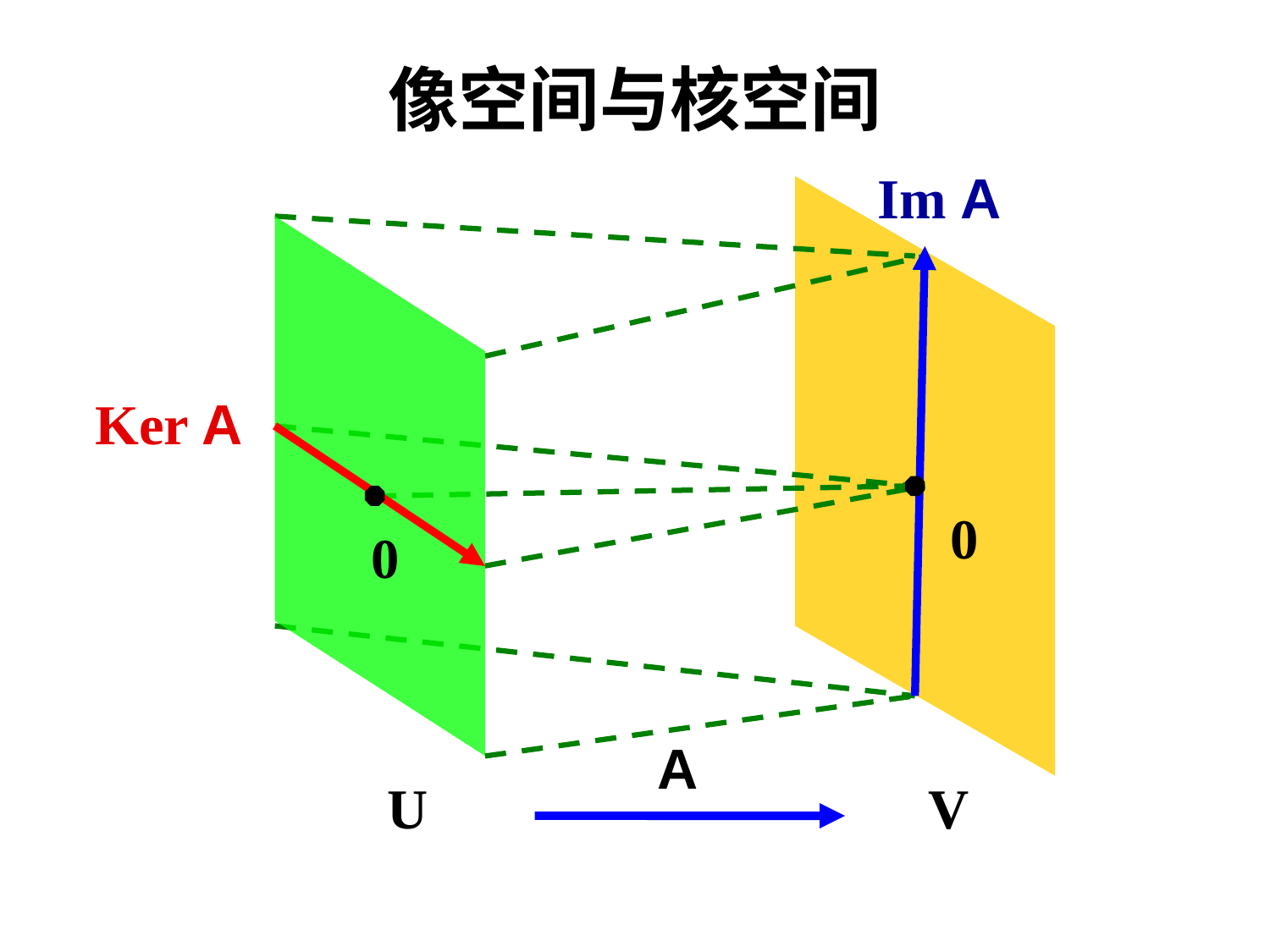

像空间与核空间
Im A

Ker A

0
0

A
U
V